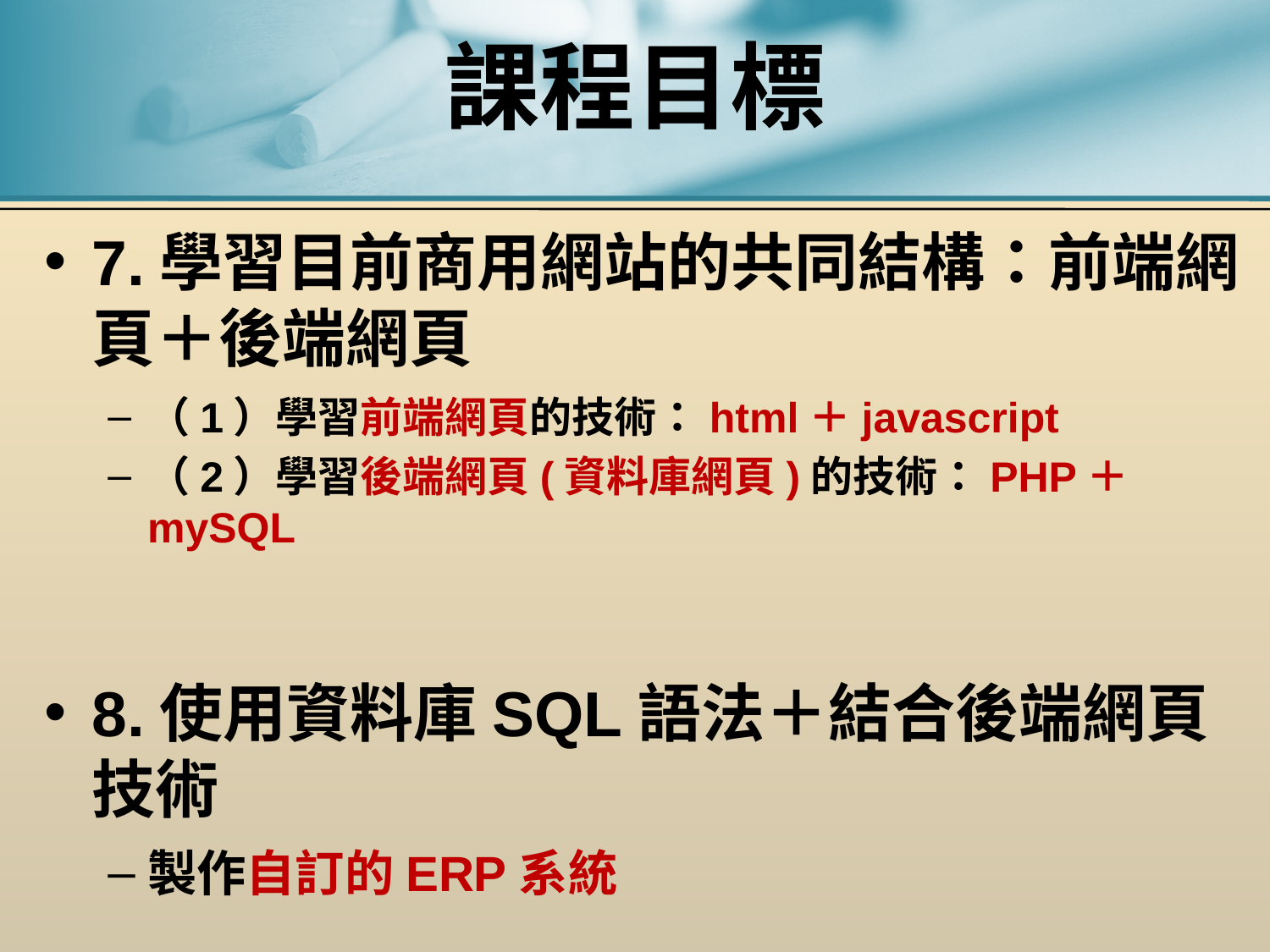

# 課程目標
7.學習目前商用網站的共同結構：前端網頁＋後端網頁
（1）學習前端網頁的技術：html＋javascript
（2）學習後端網頁(資料庫網頁)的技術：PHP＋mySQL

8.使用資料庫SQL語法＋結合後端網頁技術
製作自訂的ERP系統